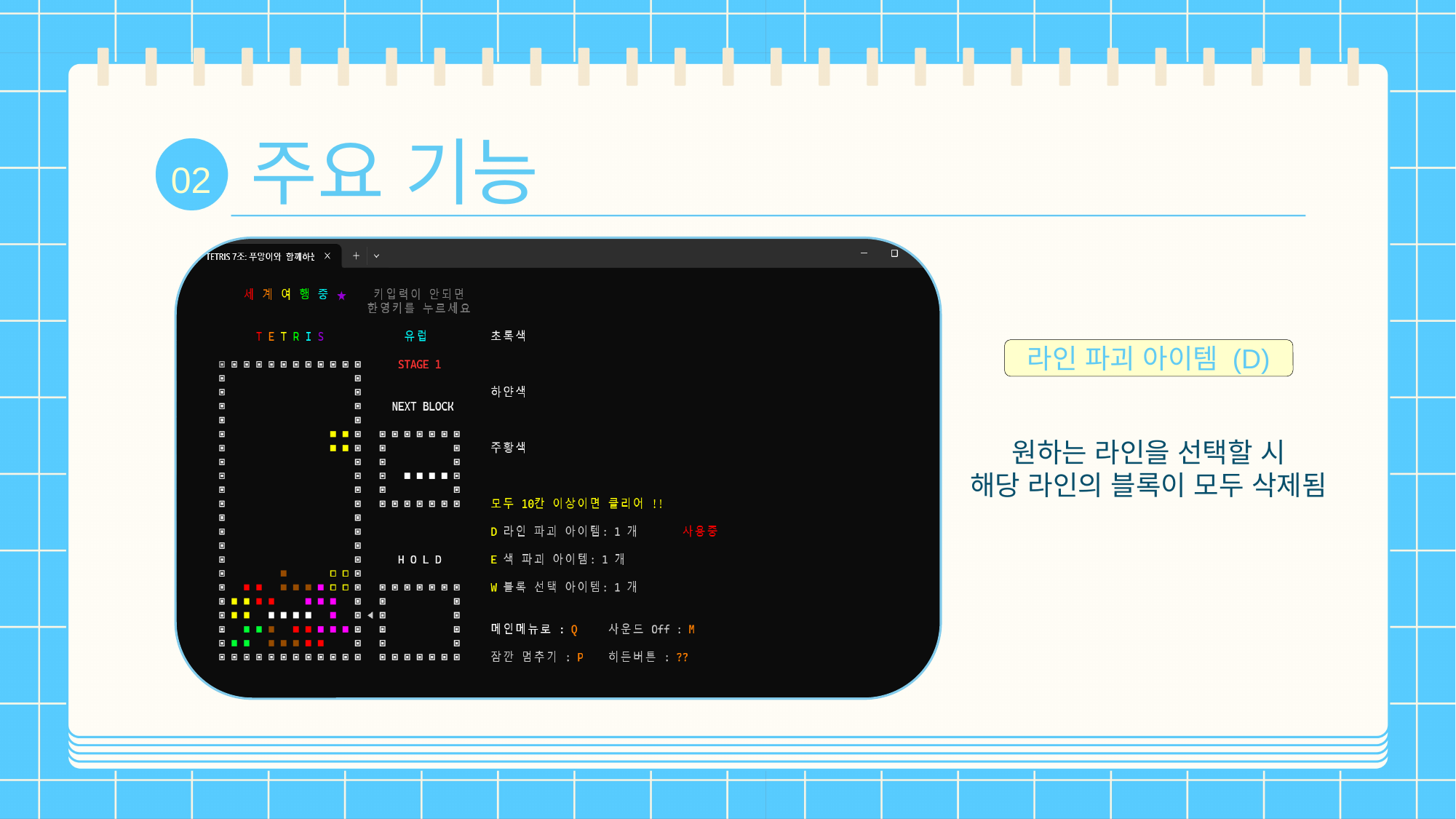

주요 기능
02

라인 파괴 아이템 (D)
원하는 라인을 선택할 시
해당 라인의 블록이 모두 삭제됨